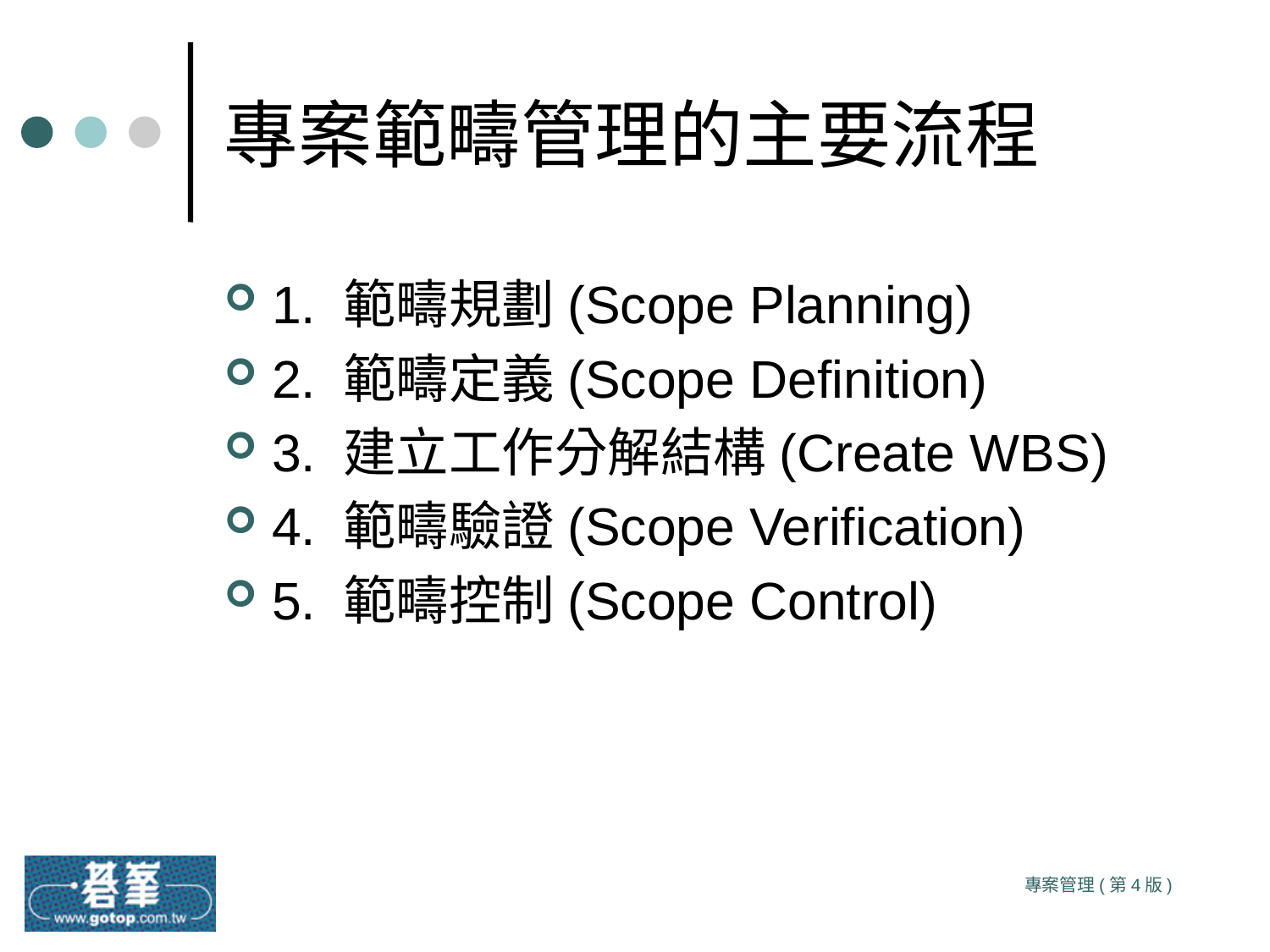

# 專案範疇管理的主要流程
1. 範疇規劃(Scope Planning)
2. 範疇定義(Scope Definition)
3. 建立工作分解結構(Create WBS)
4. 範疇驗證(Scope Verification)
5. 範疇控制(Scope Control)
專案管理(第4版)